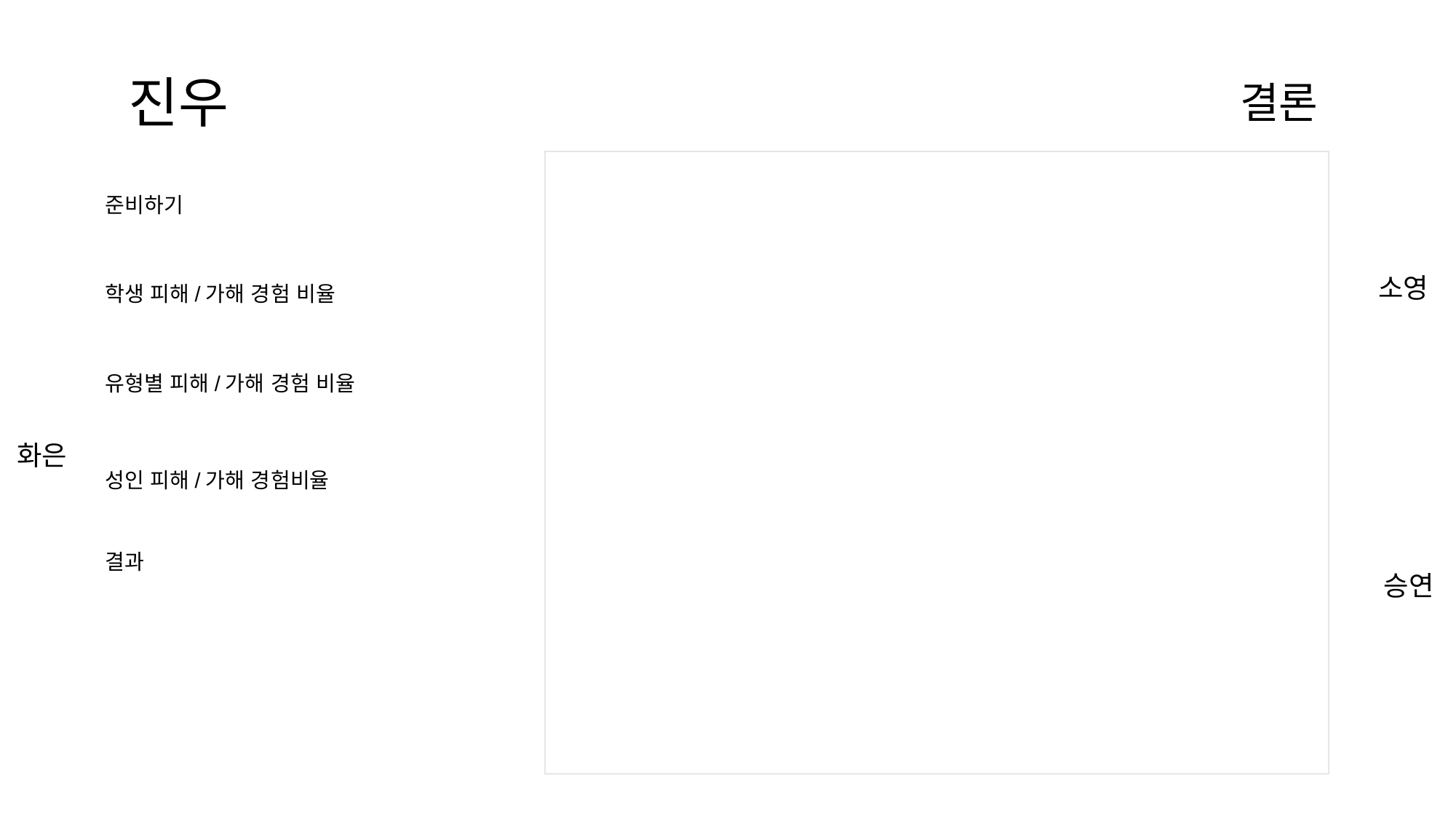

진우
결론
가해 경험 특성 대분류별 평균 비율 : 피해 경험과 동일하게 30~40%의 일정한 경험률을 보입니다. 경험률이 낮은 분류는 동일하게 인터넷 이용 시간이 1시간 미만입니다.
(특성 대분류 :  성별 학령, 학교 특성, 거주지역, 권역, … 표 보면서)
준비하기
소영
학생 피해/가해 경험 비율
유형별 피해/가해 경험 비율
화은
성인 피해/가해 경험비율
결과
승연